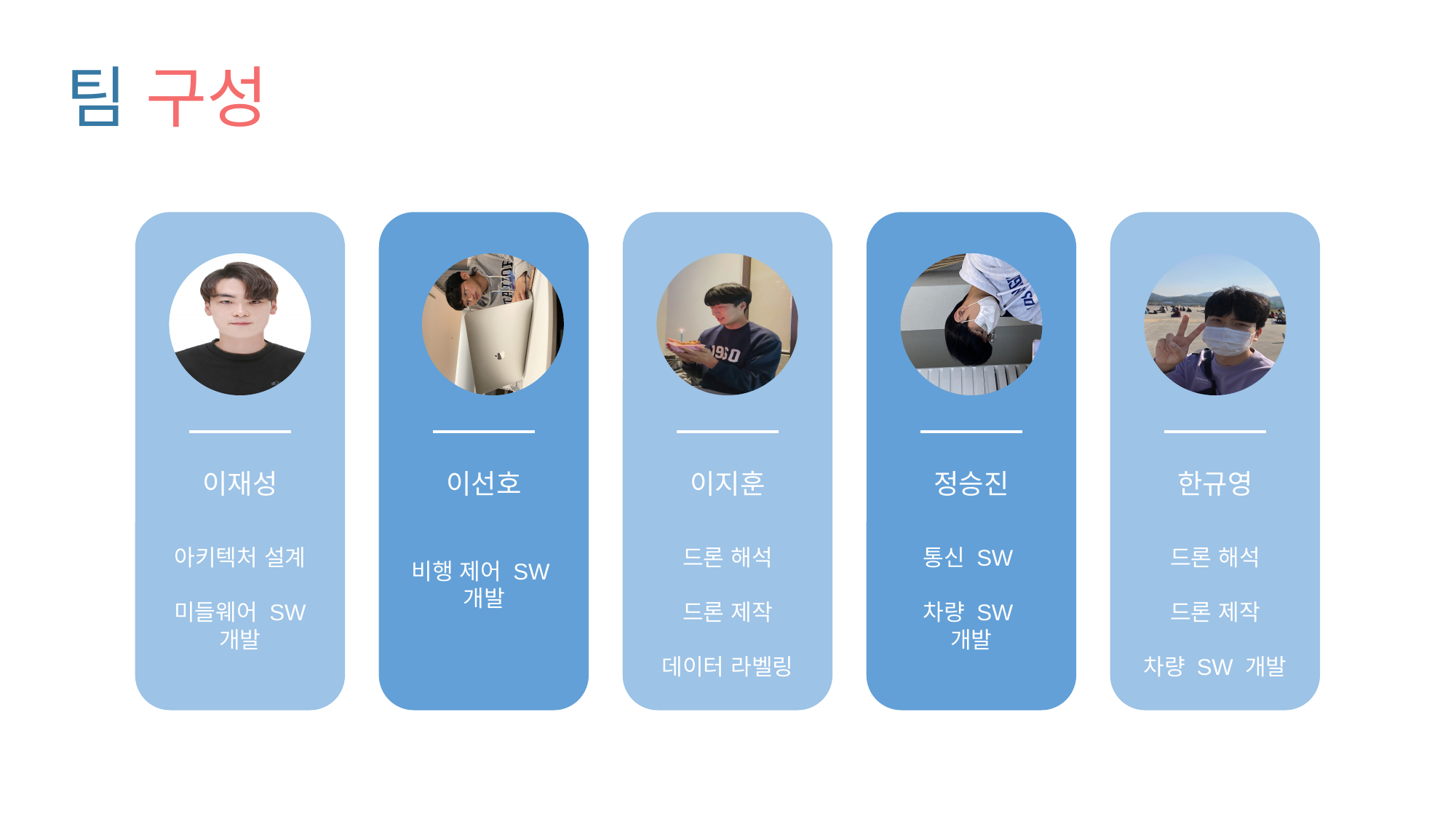

# 팀 구성

이재성
이선호
이지훈
정승진
한규영
아키텍처 설계

미들웨어 SW
개발
드론 해석

드론 제작

데이터 라벨링
통신 SW

차량 SW
개발
드론 해석

드론 제작

차량 SW 개발
비행 제어 SW
개발